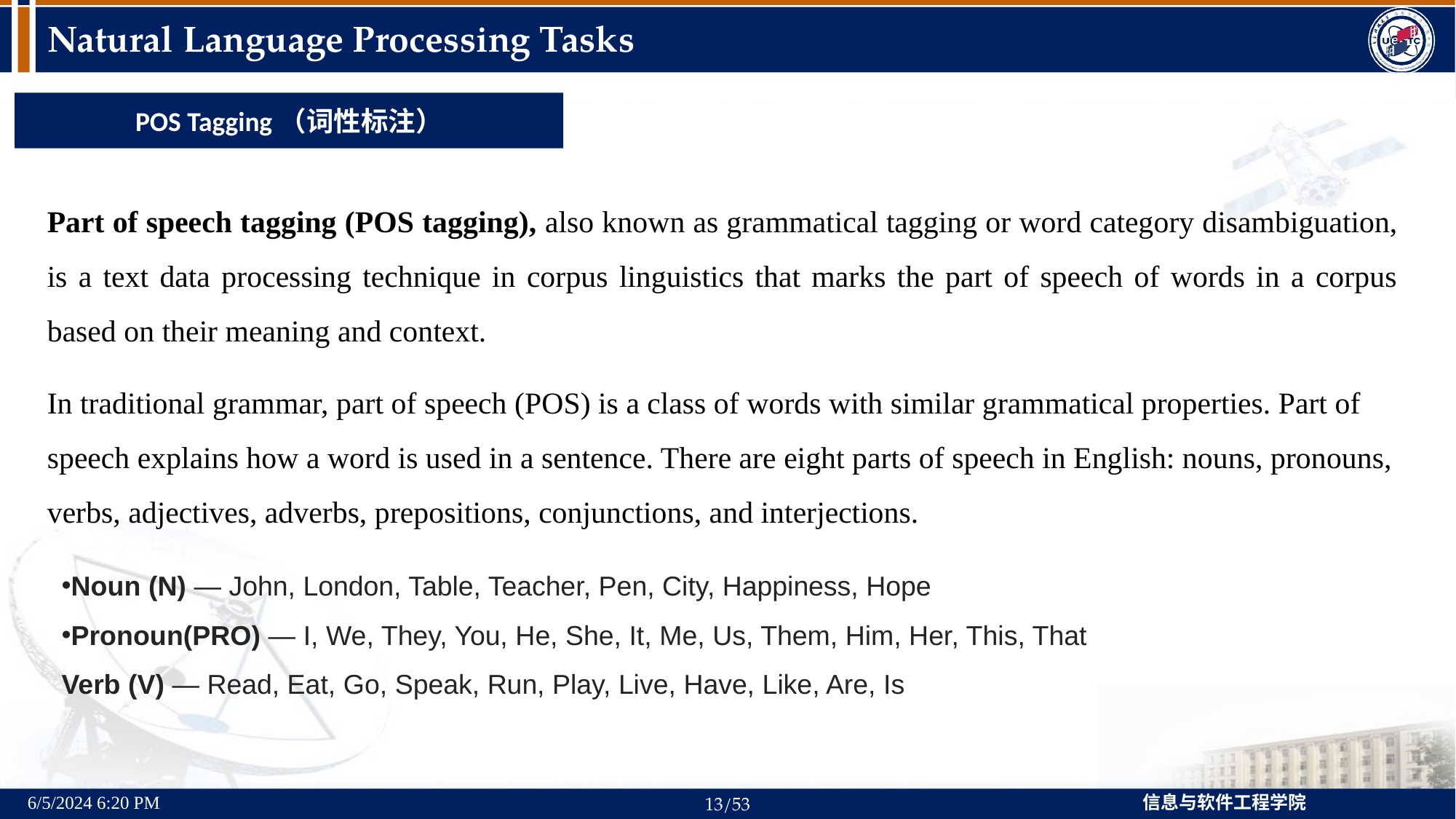

# Natural Language Processing Tasks
POS Tagging（词性标注）
Part of speech tagging (POS tagging), also known as grammatical tagging or word category disambiguation, is a text data processing technique in corpus linguistics that marks the part of speech of words in a corpus based on their meaning and context.
In traditional grammar, part of speech (POS) is a class of words with similar grammatical properties. Part of speech explains how a word is used in a sentence. There are eight parts of speech in English: nouns, pronouns, verbs, adjectives, adverbs, prepositions, conjunctions, and interjections.
Noun (N) — John, London, Table, Teacher, Pen, City, Happiness, Hope
Pronoun(PRO) — I, We, They, You, He, She, It, Me, Us, Them, Him, Her, This, That
Verb (V) — Read, Eat, Go, Speak, Run, Play, Live, Have, Like, Are, Is